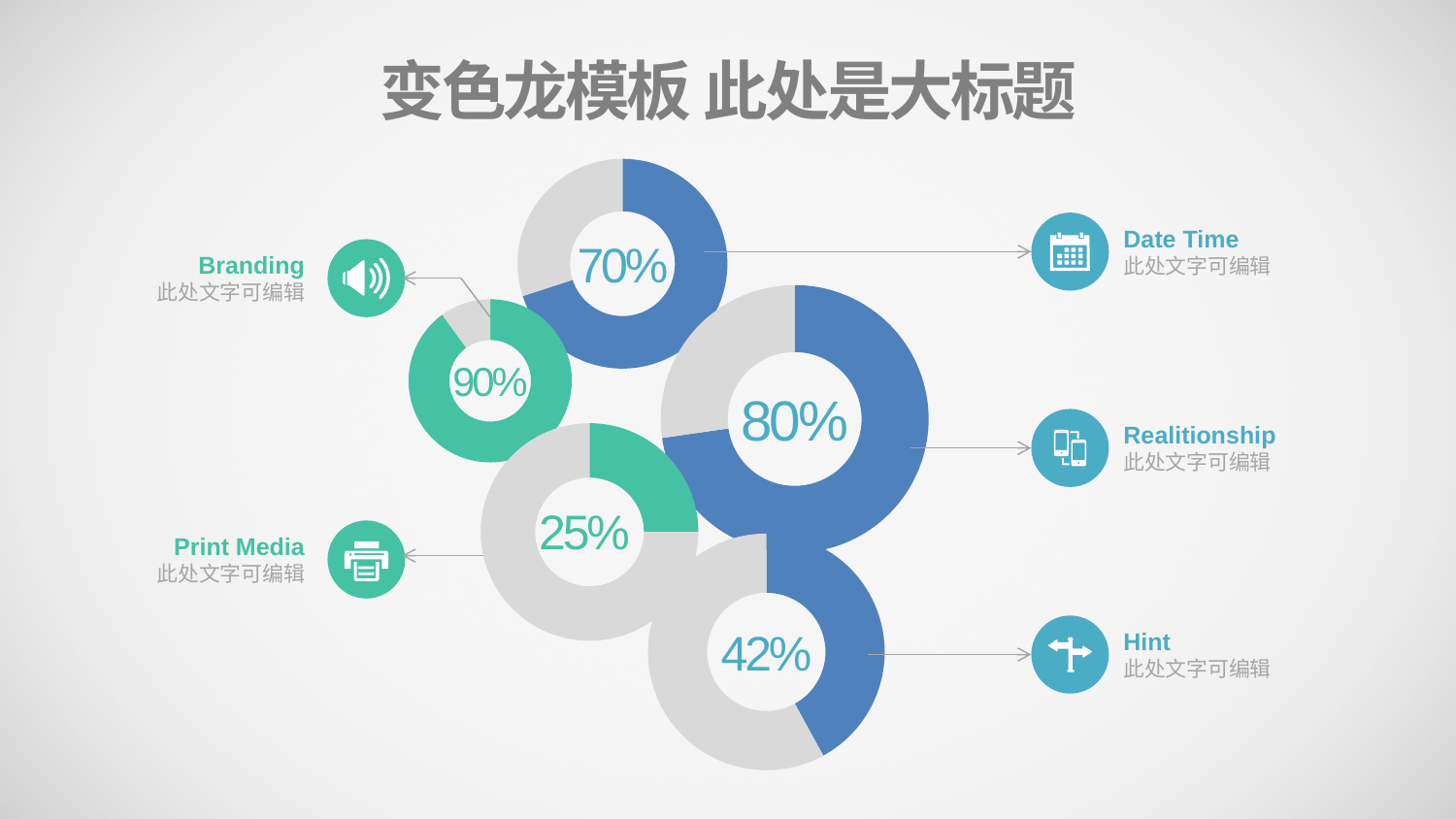

变色龙模板 此处是大标题

### Chart

| Category | Sales |
|---|---|
| 1st Qtr | 7.0 |
| 2nd Qtr | 3.0 |
Date Time
此处文字可编辑

Branding
此处文字可编辑
70%

### Chart

| Category | Sales |
|---|---|
| 1st Qtr | 8.0 |
| 2nd Qtr | 3.0 |

### Chart

| Category | Sales |
|---|---|
| 1st Qtr | 9.0 |
| 2nd Qtr | 1.0 |
90%
80%
Realitionship
此处文字可编辑

### Chart

| Category | Sales |
|---|---|
| 1st Qtr | 2.5 |
| 2nd Qtr | 7.5 |

25%
Print Media
此处文字可编辑

### Chart

| Category | Sales |
|---|---|
| 1st Qtr | 4.2 |
| 2nd Qtr | 5.8 |

Hint
此处文字可编辑

42%